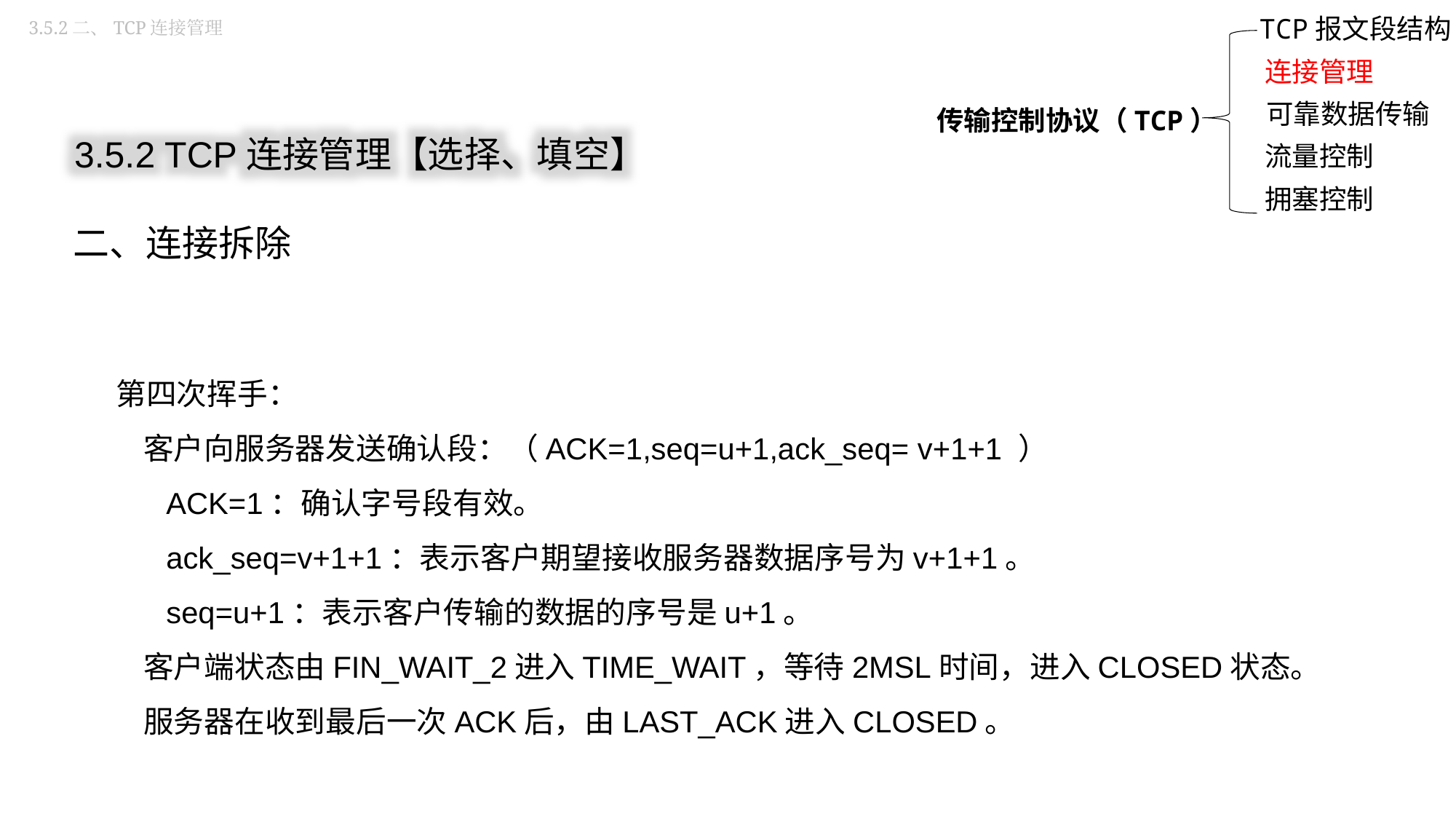

3.5.2二、TCP连接管理
TCP报文段结构

连接管理
传输控制协议（TCP）
可靠数据传输
流量控制
拥塞控制
3.5.2 TCP连接管理【选择、填空】
二、连接拆除
第四次挥手：
   客户向服务器发送确认段：（ACK=1,seq=u+1,ack_seq= v+1+1 ）
      ACK=1：确认字号段有效。
      ack_seq=v+1+1：表示客户期望接收服务器数据序号为v+1+1。
      seq=u+1：表示客户传输的数据的序号是u+1。
   客户端状态由FIN_WAIT_2进入TIME_WAIT，等待2MSL时间，进入CLOSED状态。
   服务器在收到最后一次ACK后，由LAST_ACK进入CLOSED。